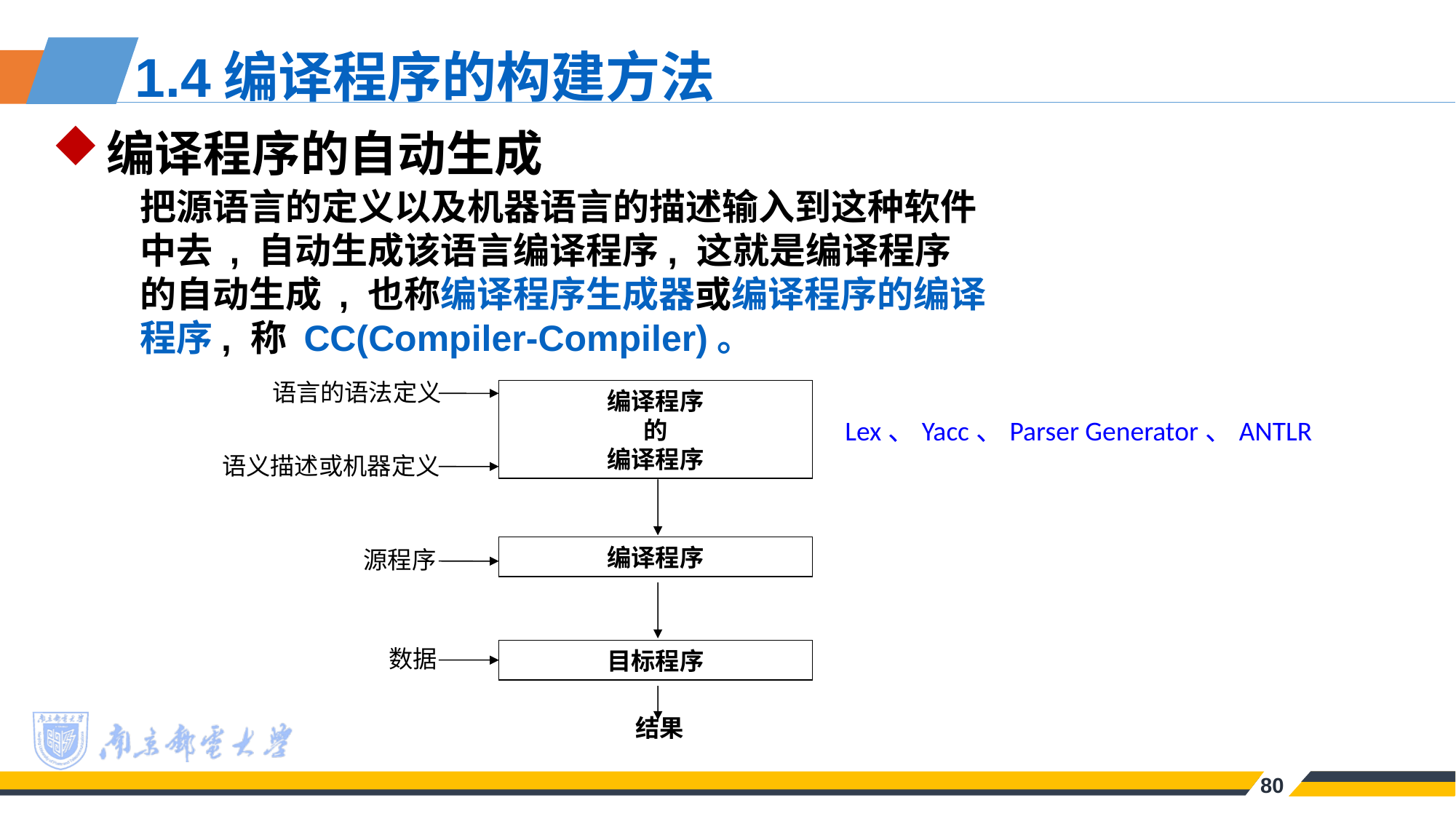

1.4编译程序的构建方法

编译程序的自动生成
把源语言的定义以及机器语言的描述输入到这种软件中去 , 自动生成该语言编译程序, 这就是编译程序的自动生成 , 也称编译程序生成器或编译程序的编译程序, 称 CC(Compiler-Compiler)。
语言的语法定义
编译程序
的
编译程序

Lex、Yacc、Parser Generator、ANTLR
语义描述或机器定义

编译程序
源程序

数据
目标程序

结果
80